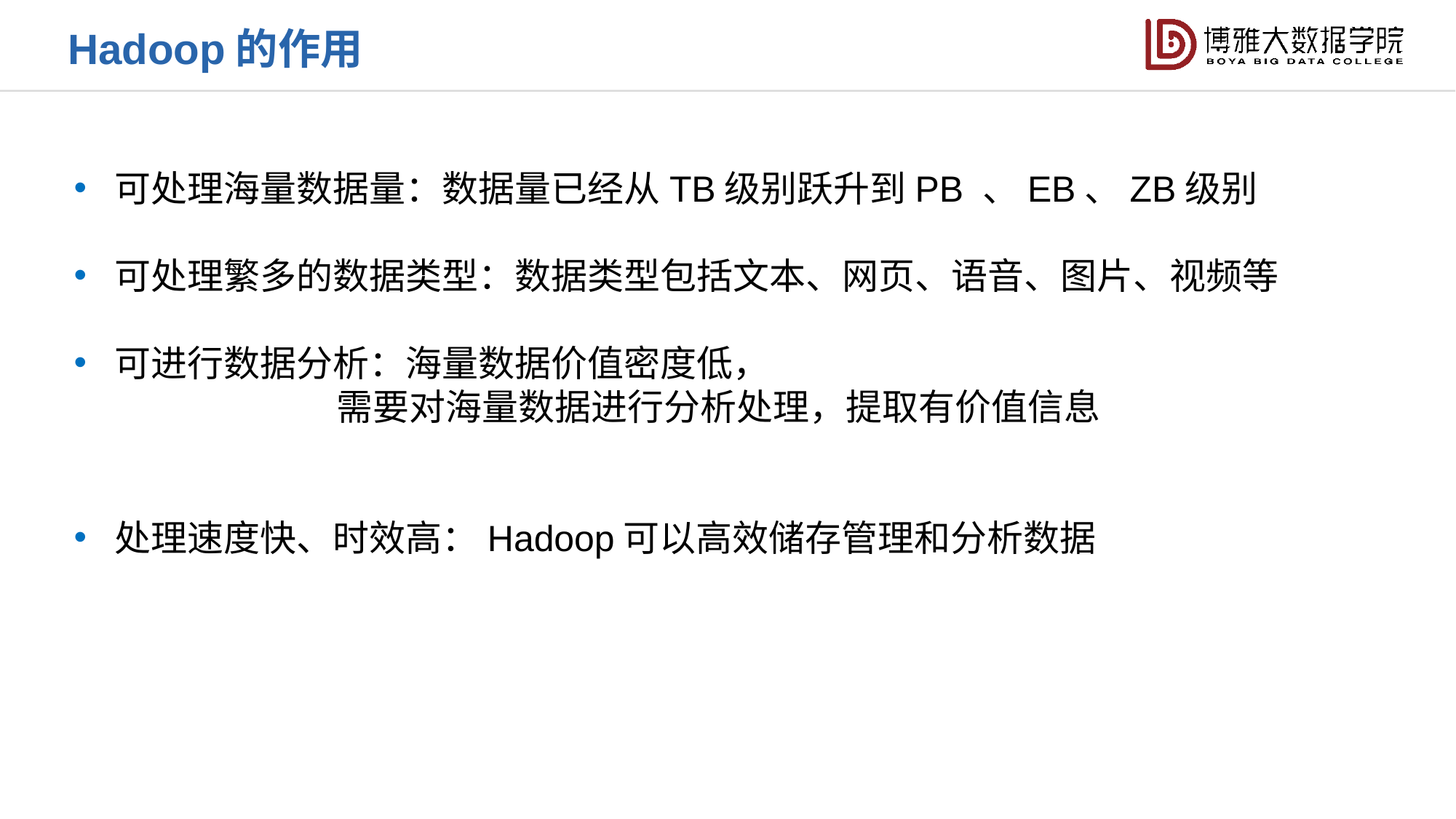

Hadoop的作用
可处理海量数据量：数据量已经从TB级别跃升到PB 、EB、ZB级别

可处理繁多的数据类型：数据类型包括文本、网页、语音、图片、视频等

可进行数据分析：海量数据价值密度低，
                               需要对海量数据进行分析处理，提取有价值信息

处理速度快、时效高：Hadoop可以高效储存管理和分析数据